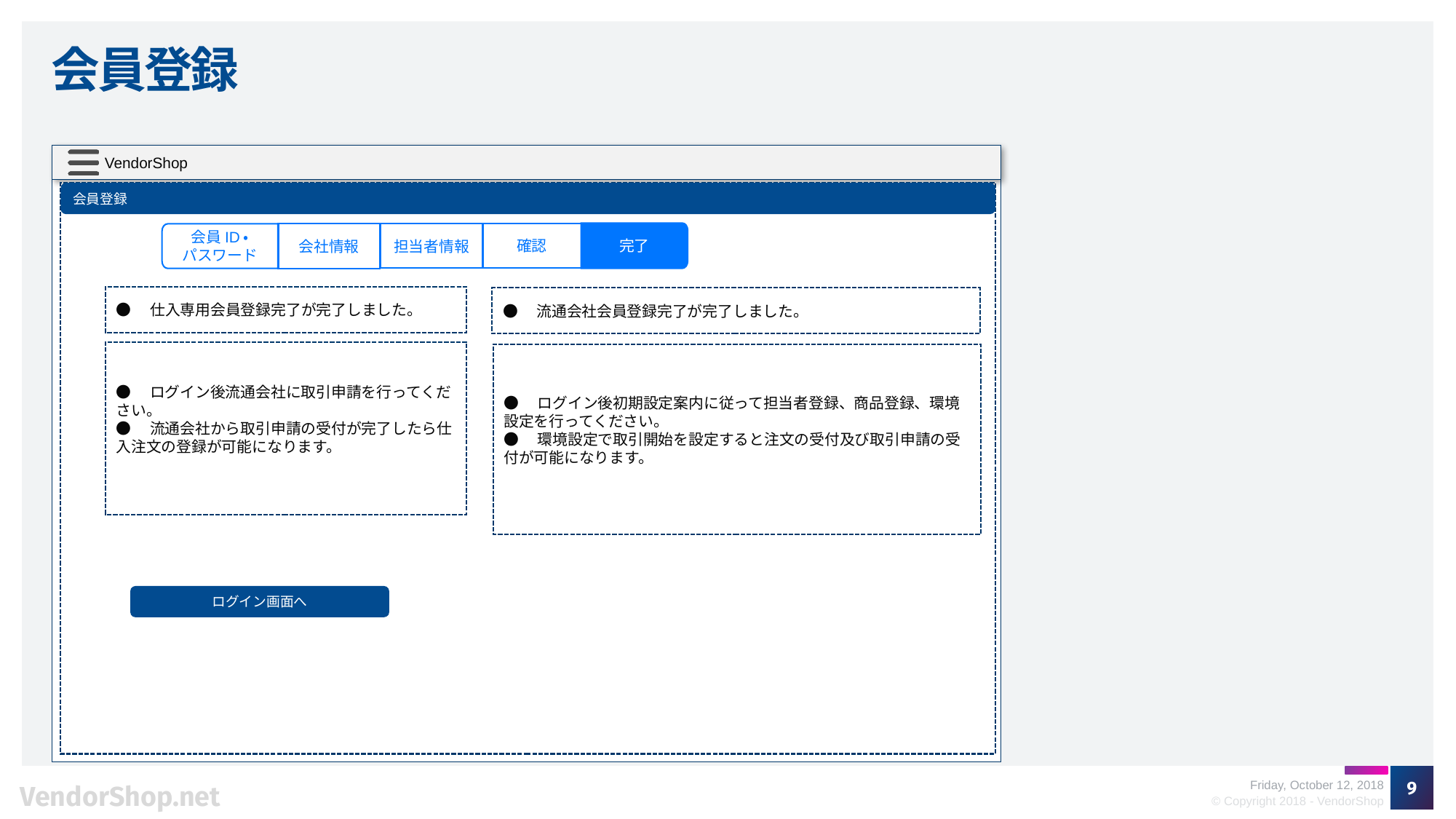

# 会員登録

会員登録
完了
確認
担当者情報
会員ID・
パスワード
会社情報
●　仕入専用会員登録完了が完了しました。
●　流通会社会員登録完了が完了しました。
●　ログイン後流通会社に取引申請を行ってください。
●　流通会社から取引申請の受付が完了したら仕入注文の登録が可能になります。

●　ログイン後初期設定案内に従って担当者登録、商品登録、環境設定を行ってください。
●　環境設定で取引開始を設定すると注文の受付及び取引申請の受付が可能になります。

ログイン画面へ
9
Friday, October 12, 2018
© Copyright 2018 - VendorShop